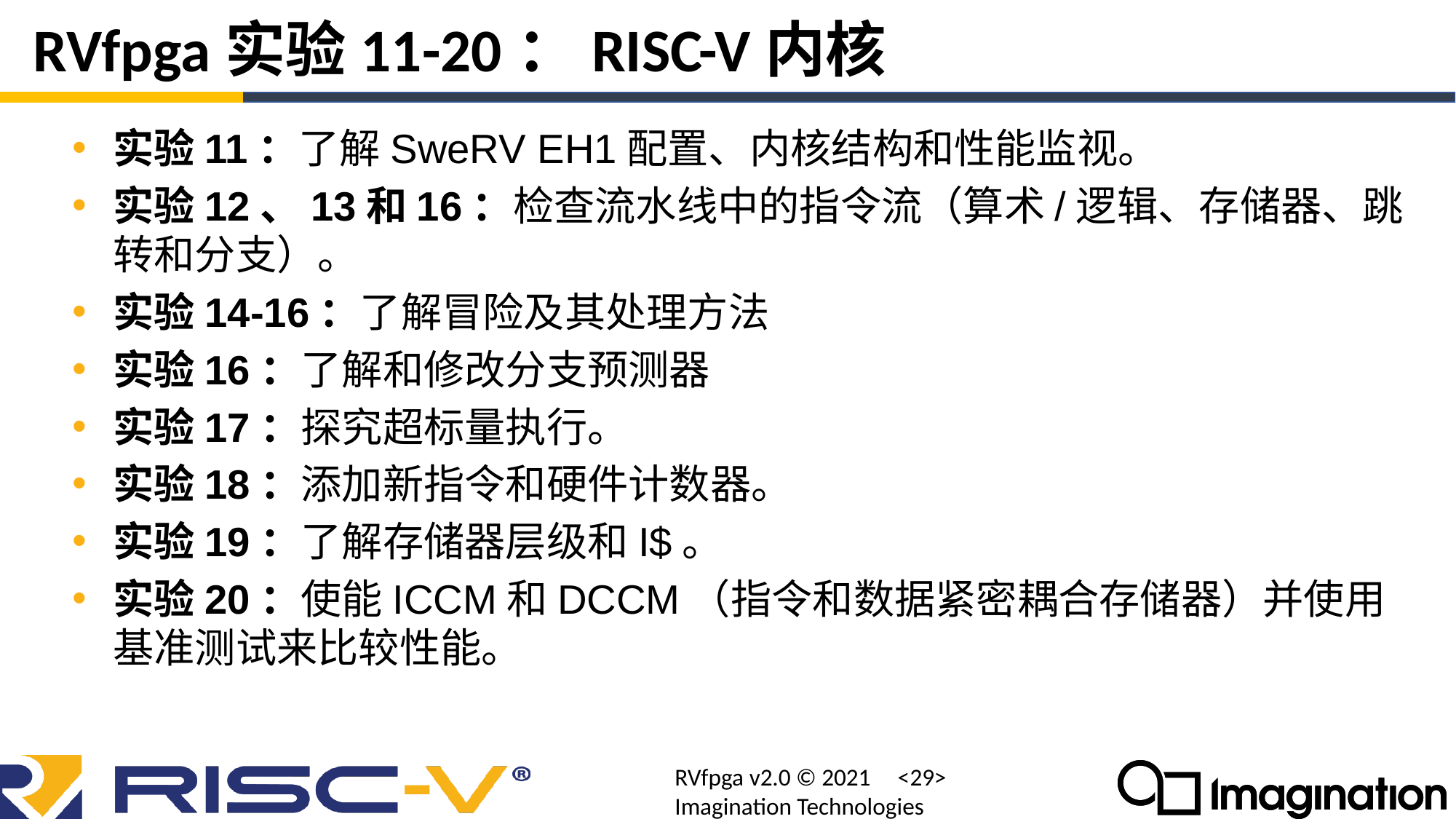

# RVfpga实验11-20：RISC-V内核
实验11：了解SweRV EH1配置、内核结构和性能监视。
实验12、13和16：检查流水线中的指令流（算术/逻辑、存储器、跳转和分支）。
实验14-16：了解冒险及其处理方法
实验16：了解和修改分支预测器
实验17：探究超标量执行。
实验18：添加新指令和硬件计数器。
实验19：了解存储器层级和I$。
实验20：使能ICCM和DCCM（指令和数据紧密耦合存储器）并使用基准测试来比较性能。